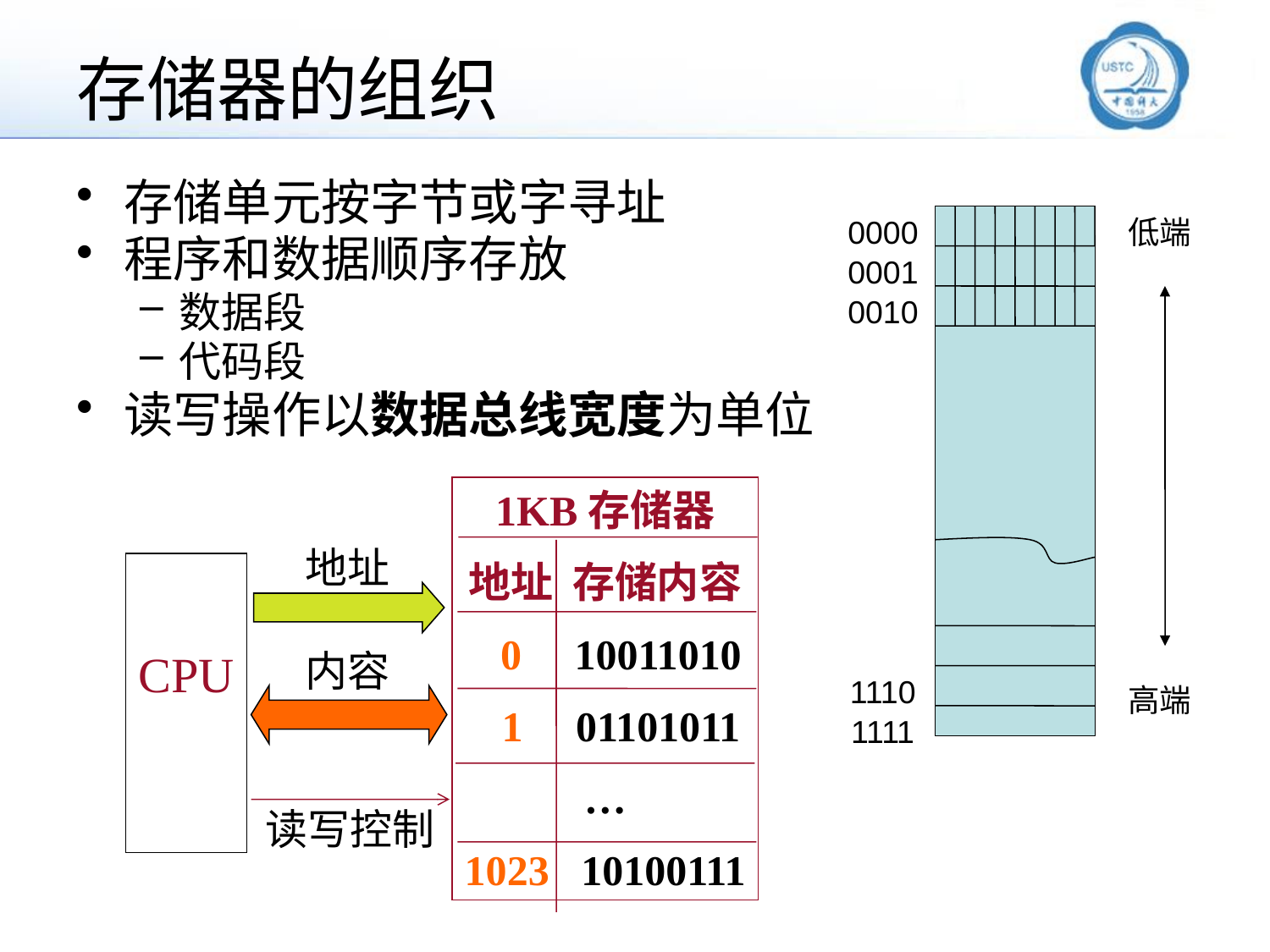

# 存储器的组织
存储单元按字节或字寻址
程序和数据顺序存放
数据段
代码段
读写操作以数据总线宽度为单位
0000

0001
0010
1110
1111
低端

高端
1KB存储器
地址  存储内容
   0     10011010
   1     01101011
…
1023   10100111

地址

CPU

内容

读写控制